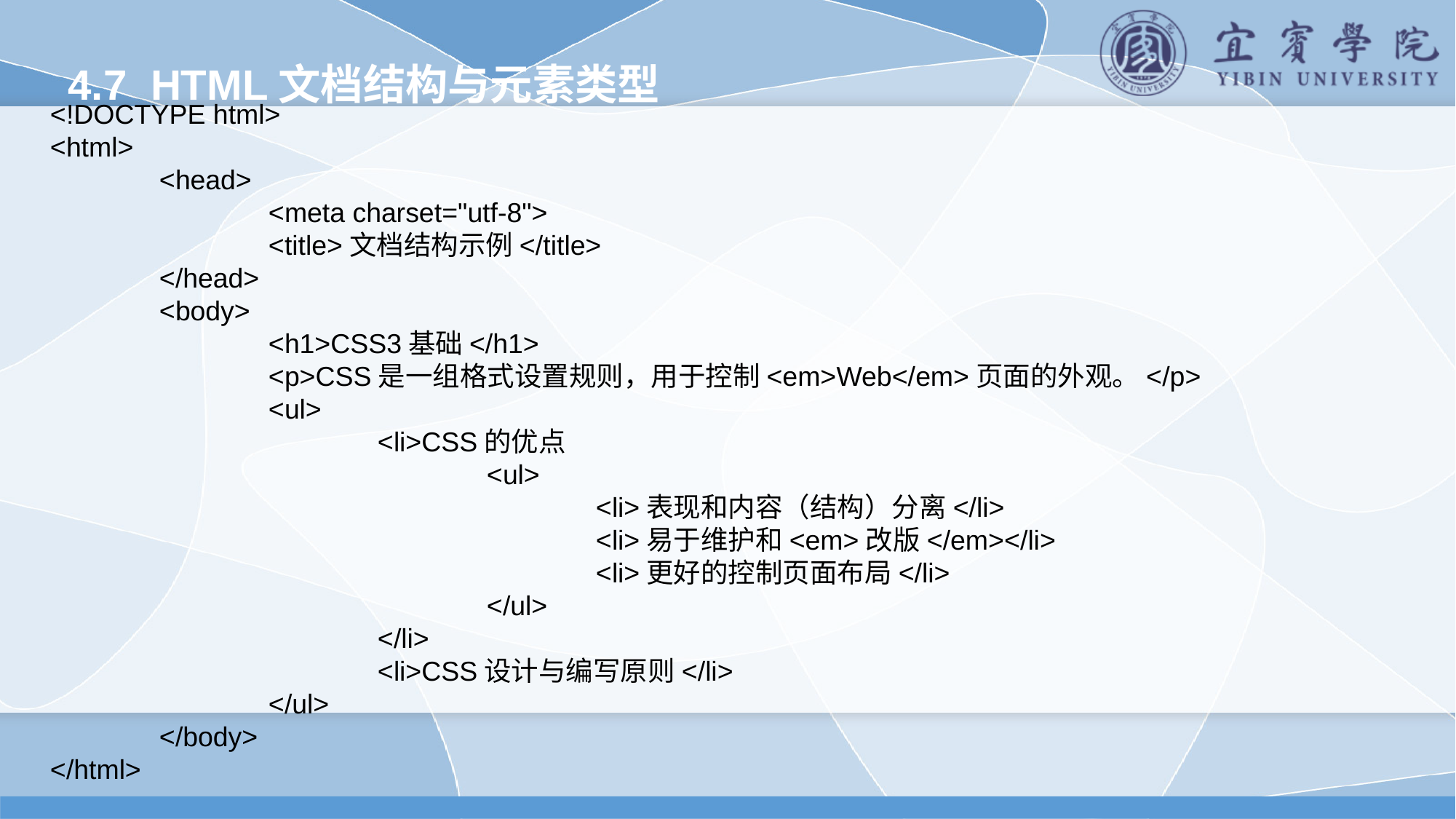

4.7  HTML文档结构与元素类型
<!DOCTYPE html>
<html>
	<head>
		<meta charset="utf-8">
		<title>文档结构示例</title>
	</head>
	<body>
		<h1>CSS3基础</h1>
		<p>CSS是一组格式设置规则，用于控制<em>Web</em>页面的外观。</p>
		<ul>
			<li>CSS的优点
				<ul>
					<li>表现和内容（结构）分离</li>
					<li>易于维护和<em>改版</em></li>
					<li>更好的控制页面布局</li>
				</ul>
			</li>
			<li>CSS设计与编写原则</li>
		</ul>
	</body>
</html>